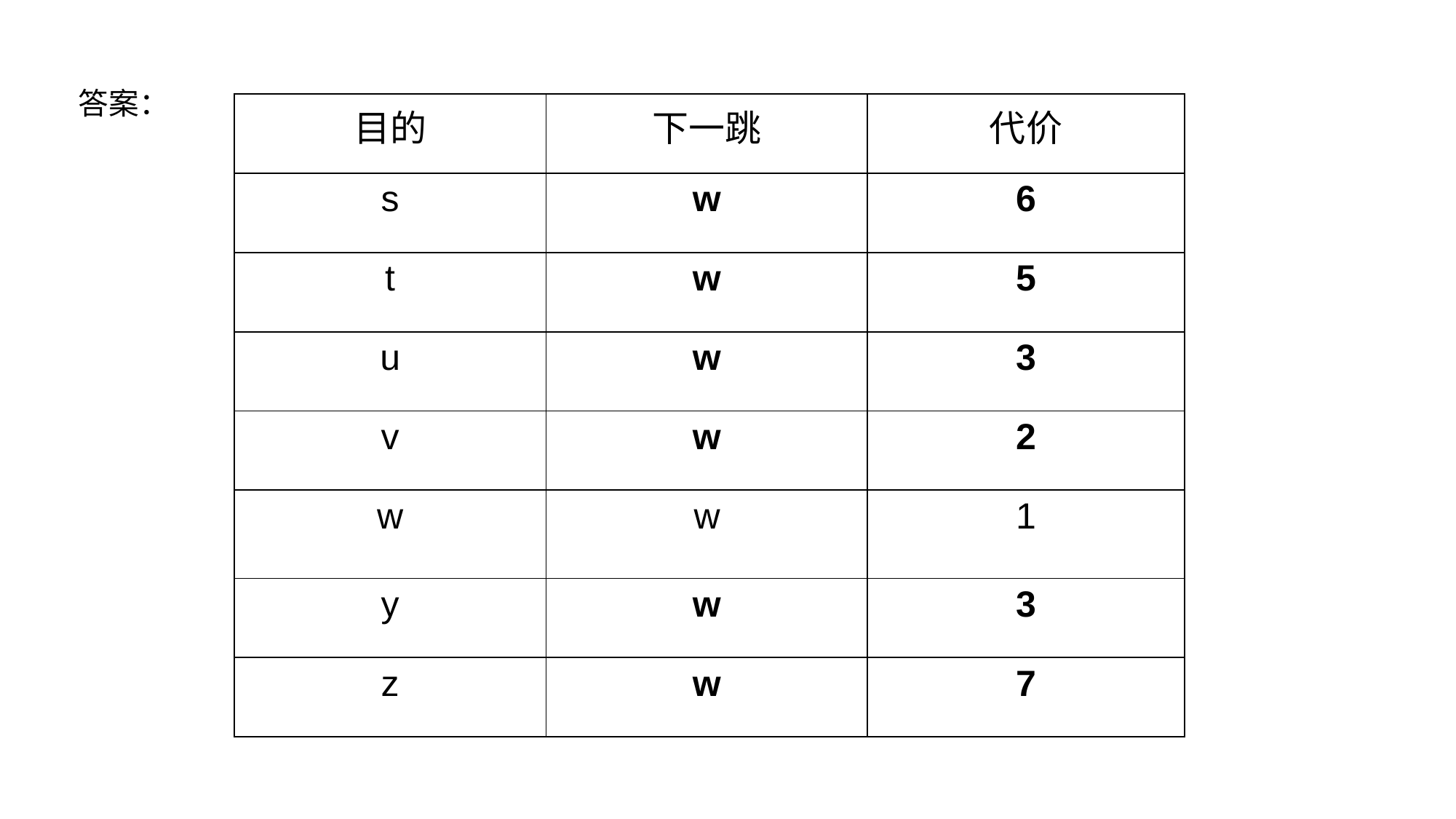

答案：
| 目的 | 下一跳 | 代价 |
| --- | --- | --- |
| s | w | 6 |
| t | w | 5 |
| u | w | 3 |
| v | w | 2 |
| w | w | 1 |
| y | w | 3 |
| z | w | 7 |